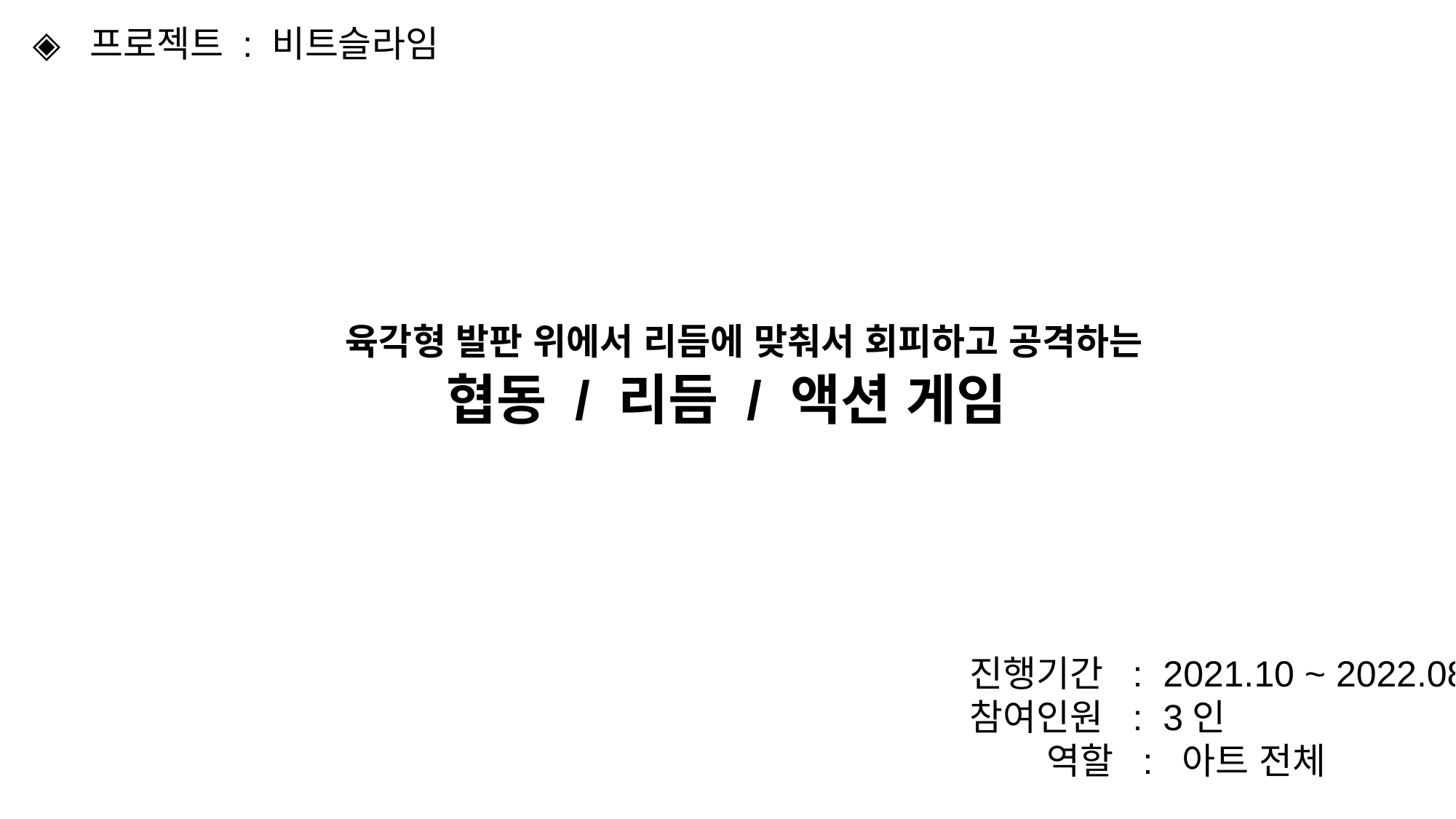

◈  프로젝트 : 비트슬라임
육각형 발판 위에서 리듬에 맞춰서 회피하고 공격하는
협동 / 리듬 / 액션 게임
진행기간  :  2021.10 ~ 2022.08
참여인원  :  3인
　    역할  :  아트 전체